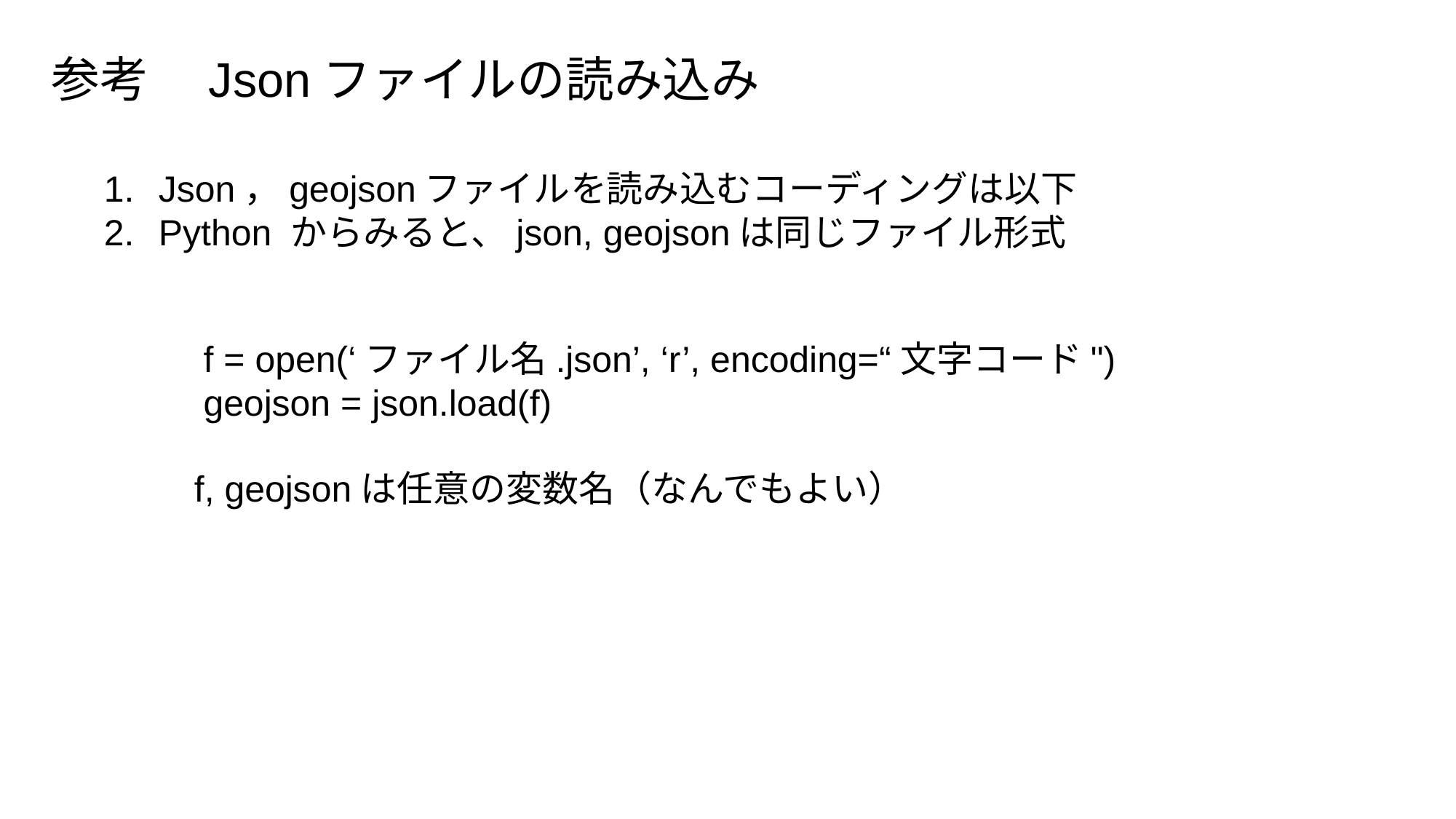

参考　Jsonファイルの読み込み
Json，geojsonファイルを読み込むコーディングは以下
Python からみると、json, geojsonは同じファイル形式

f = open(‘ファイル名.json’, ‘r’, encoding=“文字コード")
geojson = json.load(f)
f, geojsonは任意の変数名（なんでもよい）